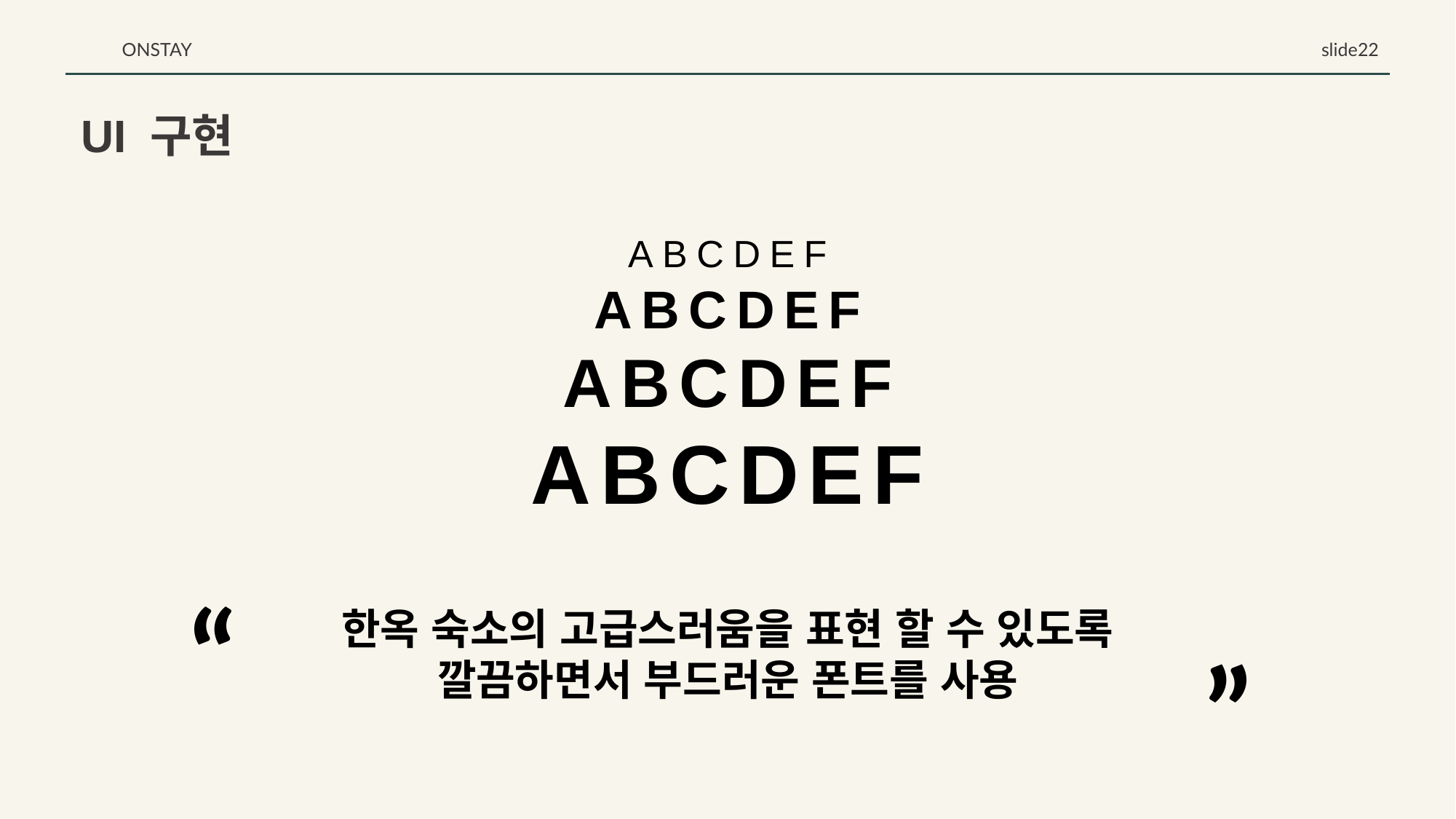

slide22
ONSTAY
UI 구현
ABCDEF
ABCDEF
ABCDEF
ABCDEF
“
한옥 숙소의 고급스러움을 표현 할 수 있도록
깔끔하면서 부드러운 폰트를 사용
”